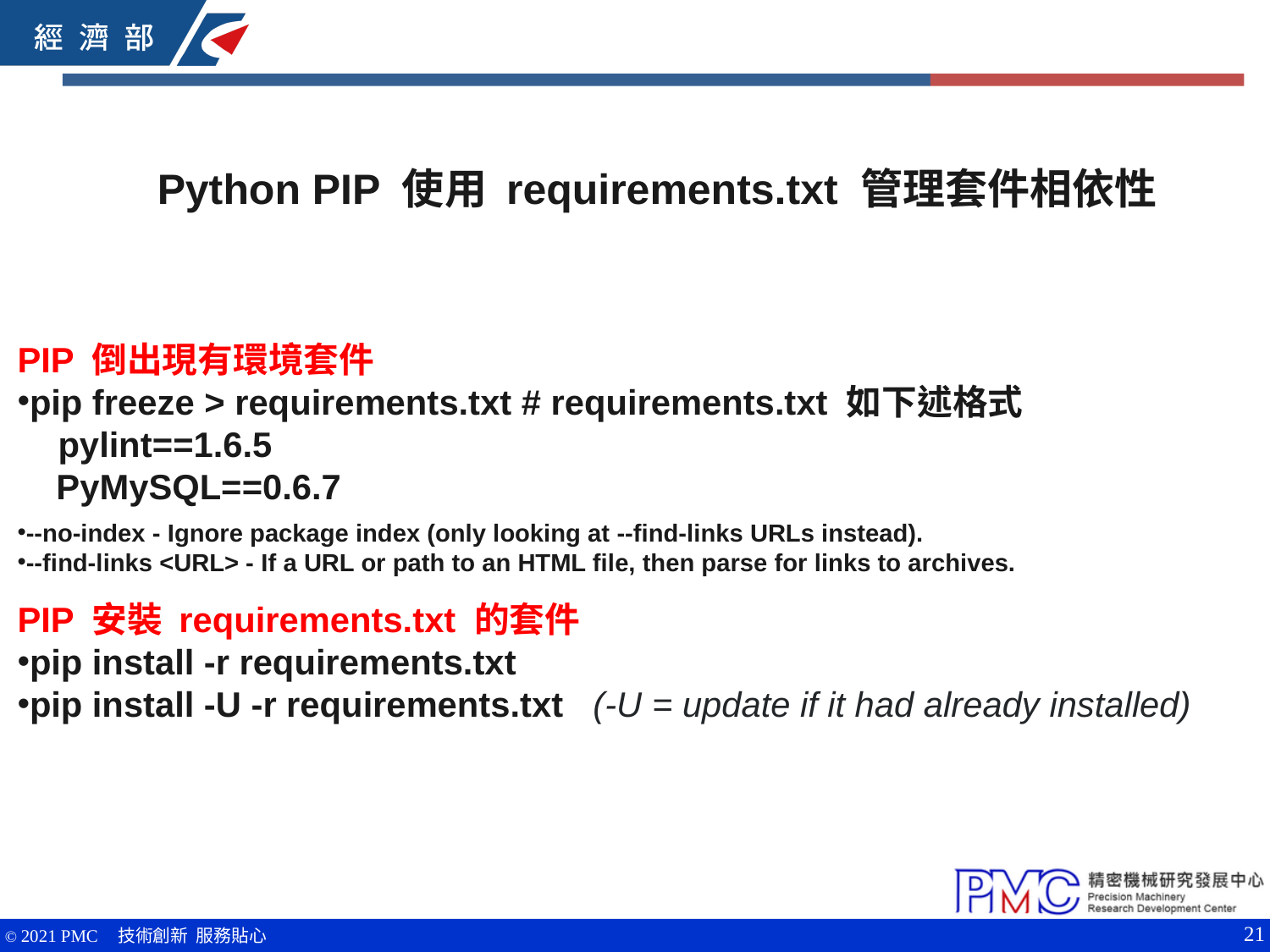

Python PIP 使用 requirements.txt 管理套件相依性
PIP 倒出現有環境套件
pip freeze > requirements.txt # requirements.txt 如下述格式
    pylint==1.6.5
    PyMySQL==0.6.7
--no-index - Ignore package index (only looking at --find-links URLs instead).
--find-links <URL> - If a URL or path to an HTML file, then parse for links to archives.
PIP 安裝 requirements.txt 的套件
pip install -r requirements.txt
pip install -U -r requirements.txt   (-U = update if it had already installed)

21